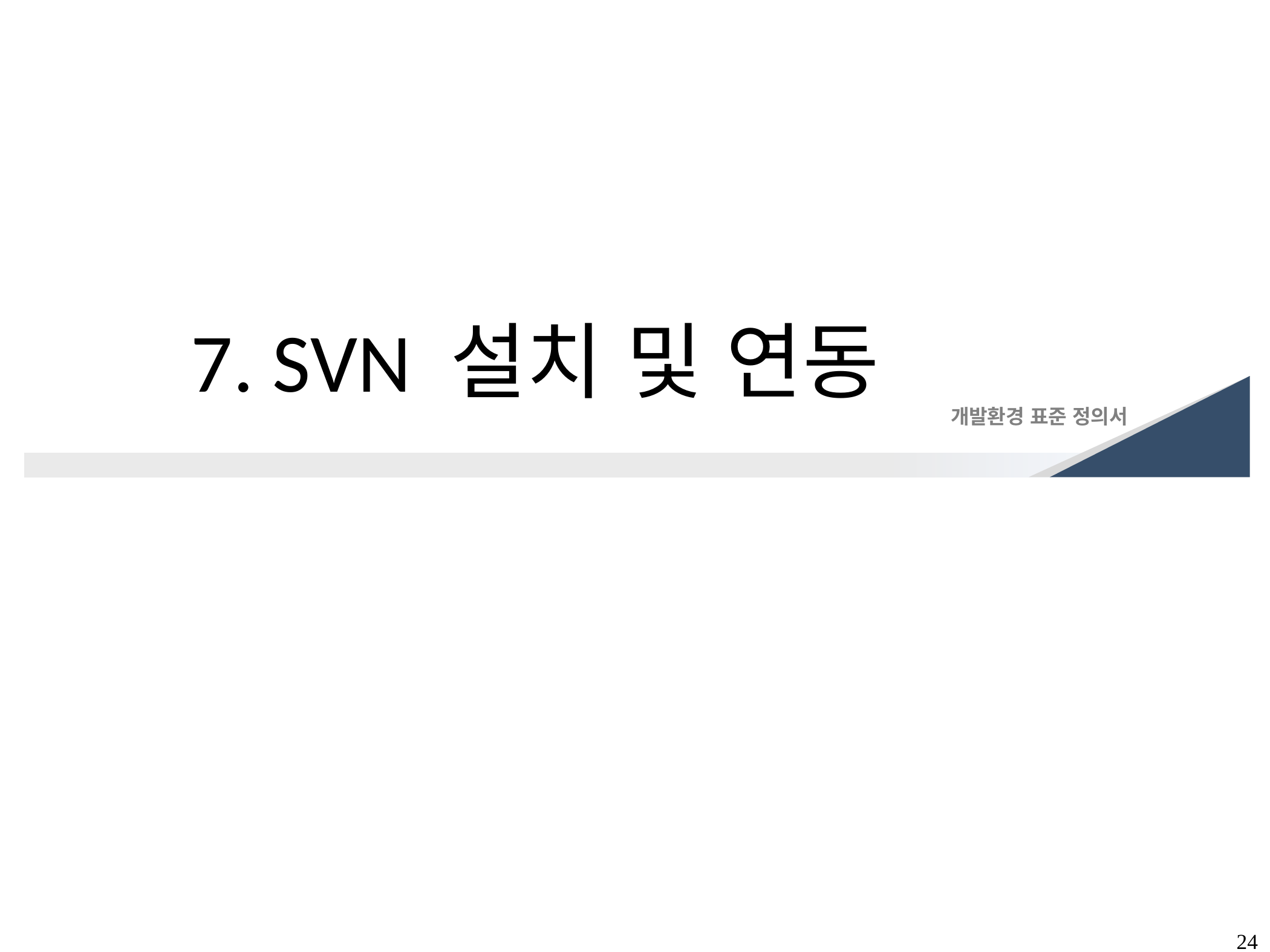

# 7. SVN 설치 및 연동
24